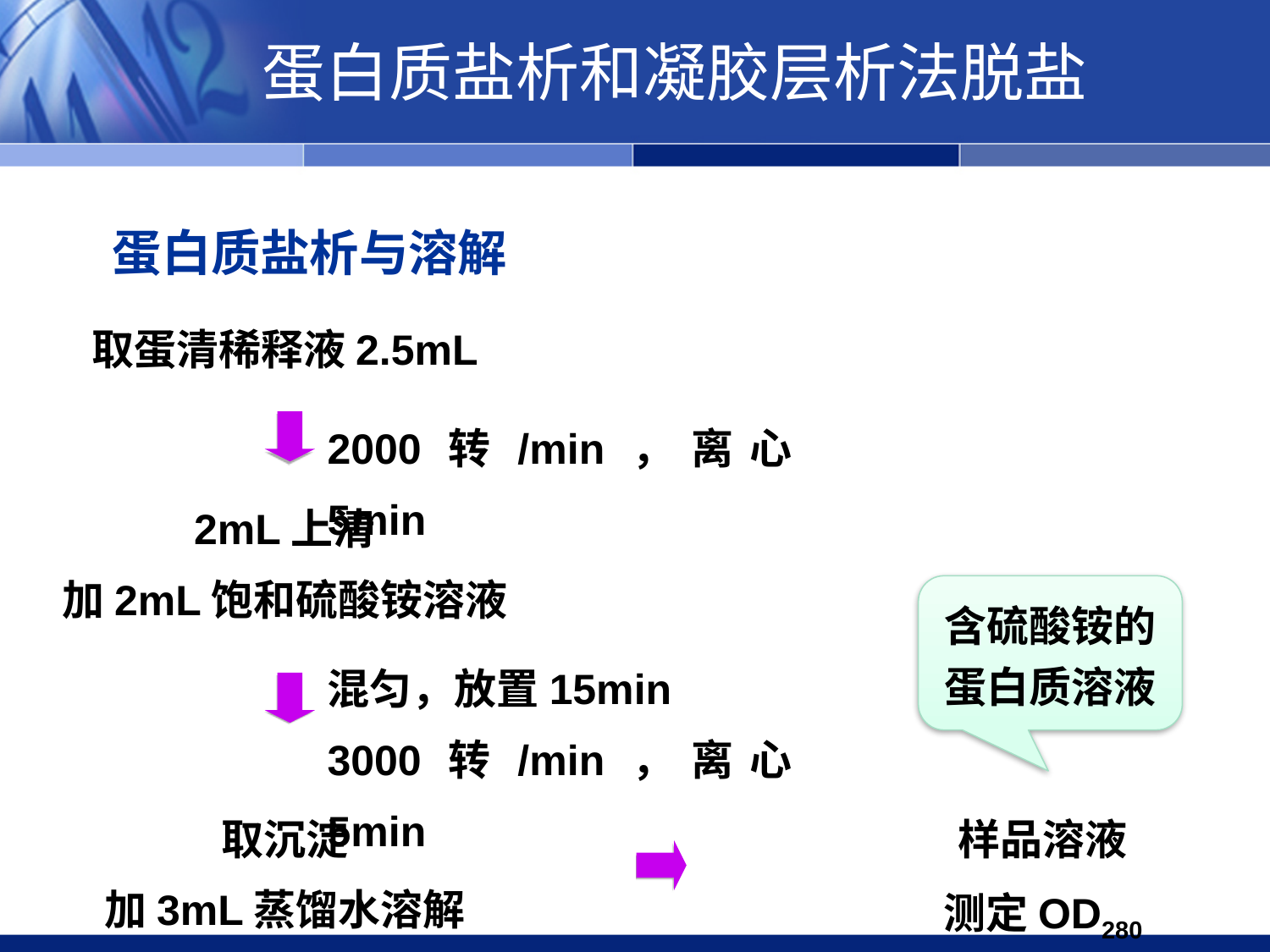

蛋白质盐析和凝胶层析法脱盐
蛋白质盐析与溶解
取蛋清稀释液2.5mL
2000转/min，离心5min

2mL上清
加2mL饱和硫酸铵溶液
含硫酸铵的蛋白质溶液
混匀，放置15min
3000转/min，离心5min

取沉淀
加3mL蒸馏水溶解
样品溶液
测定OD280